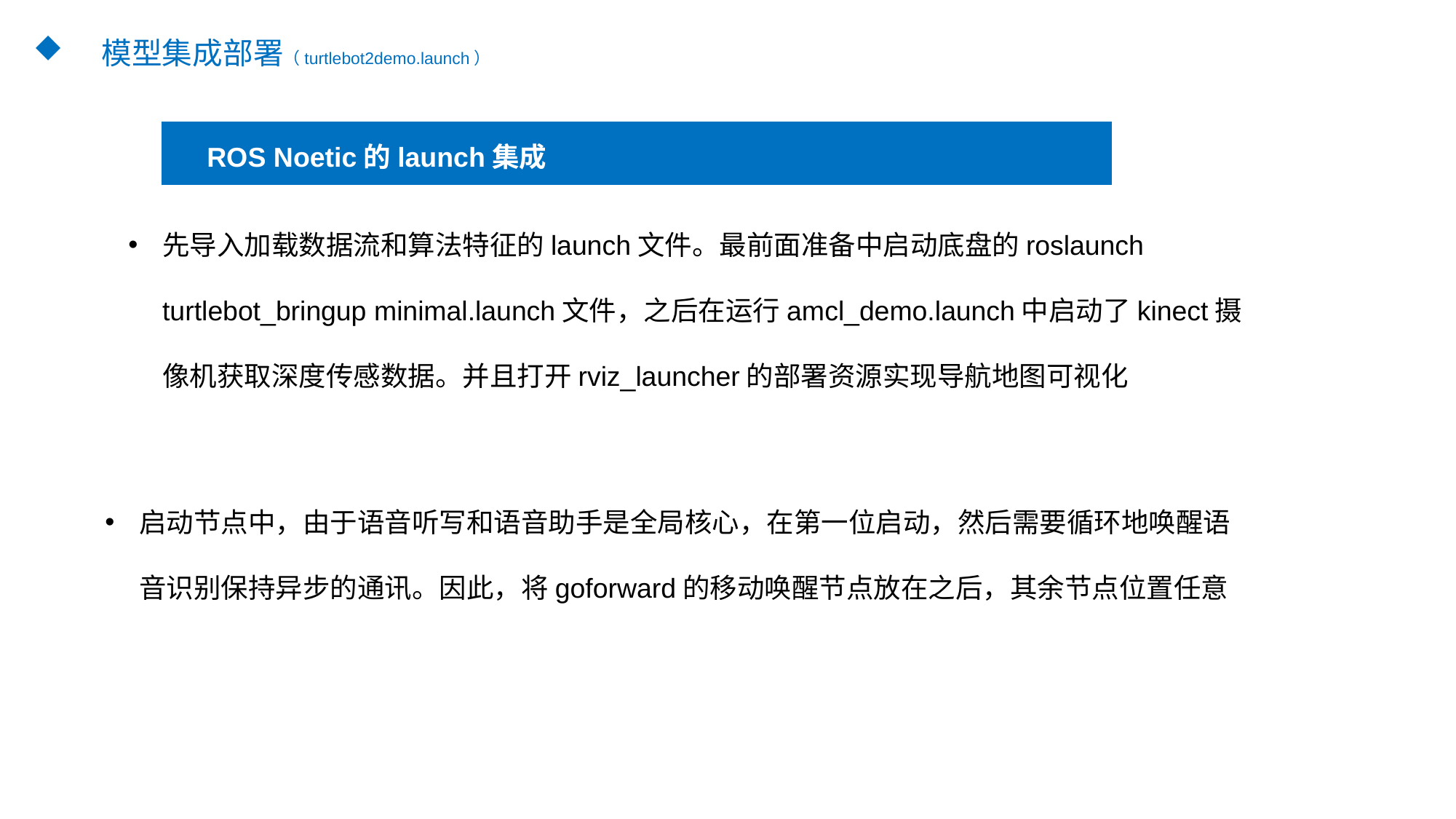

模型集成部署（turtlebot2demo.launch）

ROS Noetic的launch集成
先导入加载数据流和算法特征的launch文件。最前面准备中启动底盘的roslaunch turtlebot_bringup minimal.launch文件，之后在运行amcl_demo.launch中启动了kinect摄像机获取深度传感数据。并且打开rviz_launcher的部署资源实现导航地图可视化
启动节点中，由于语音听写和语音助手是全局核心，在第一位启动，然后需要循环地唤醒语音识别保持异步的通讯。因此，将goforward的移动唤醒节点放在之后，其余节点位置任意